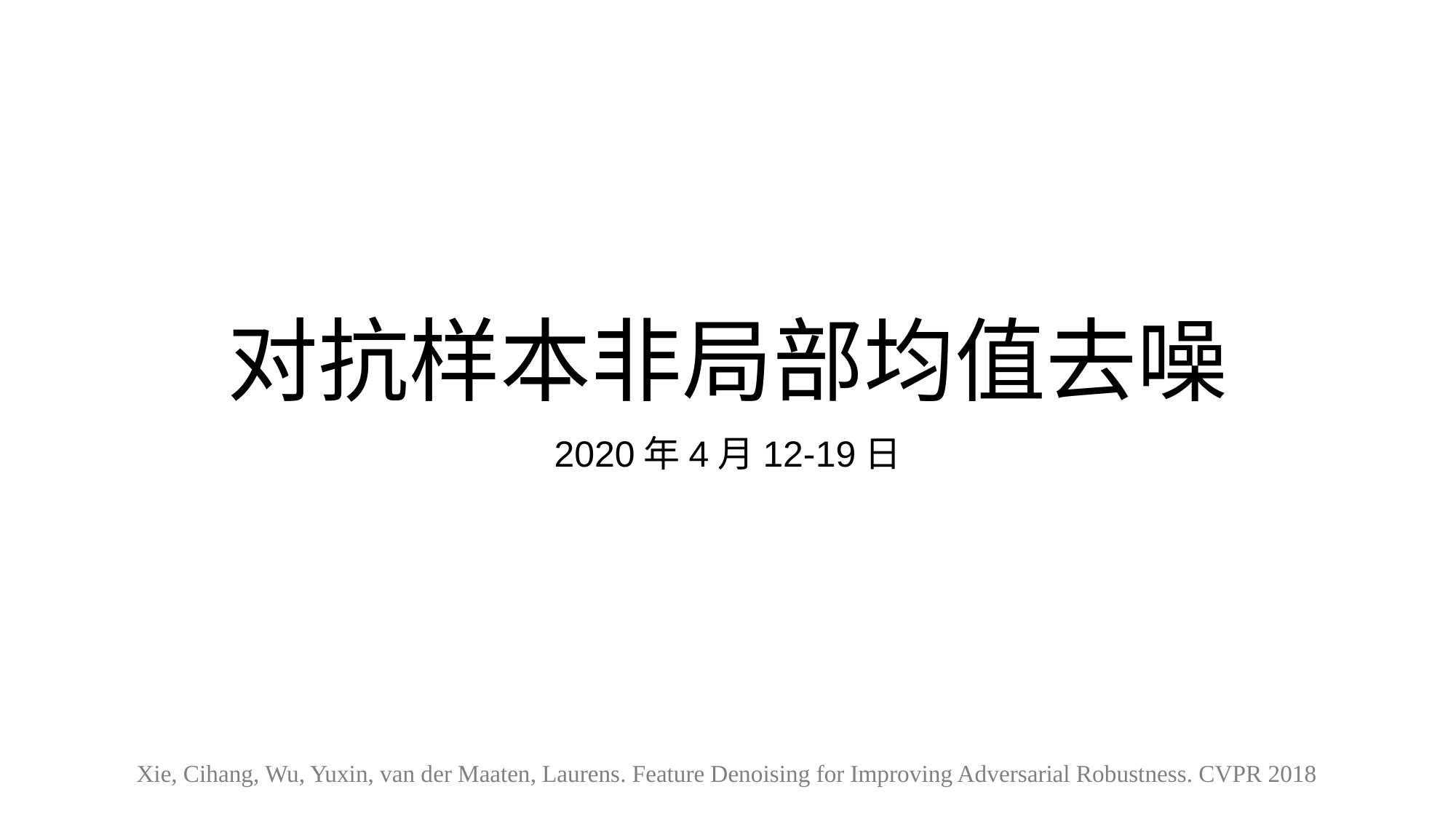

# 对抗样本非局部均值去噪
2020年4月12-19日
Xie, Cihang, Wu, Yuxin, van der Maaten, Laurens. Feature Denoising for Improving Adversarial Robustness. CVPR 2018